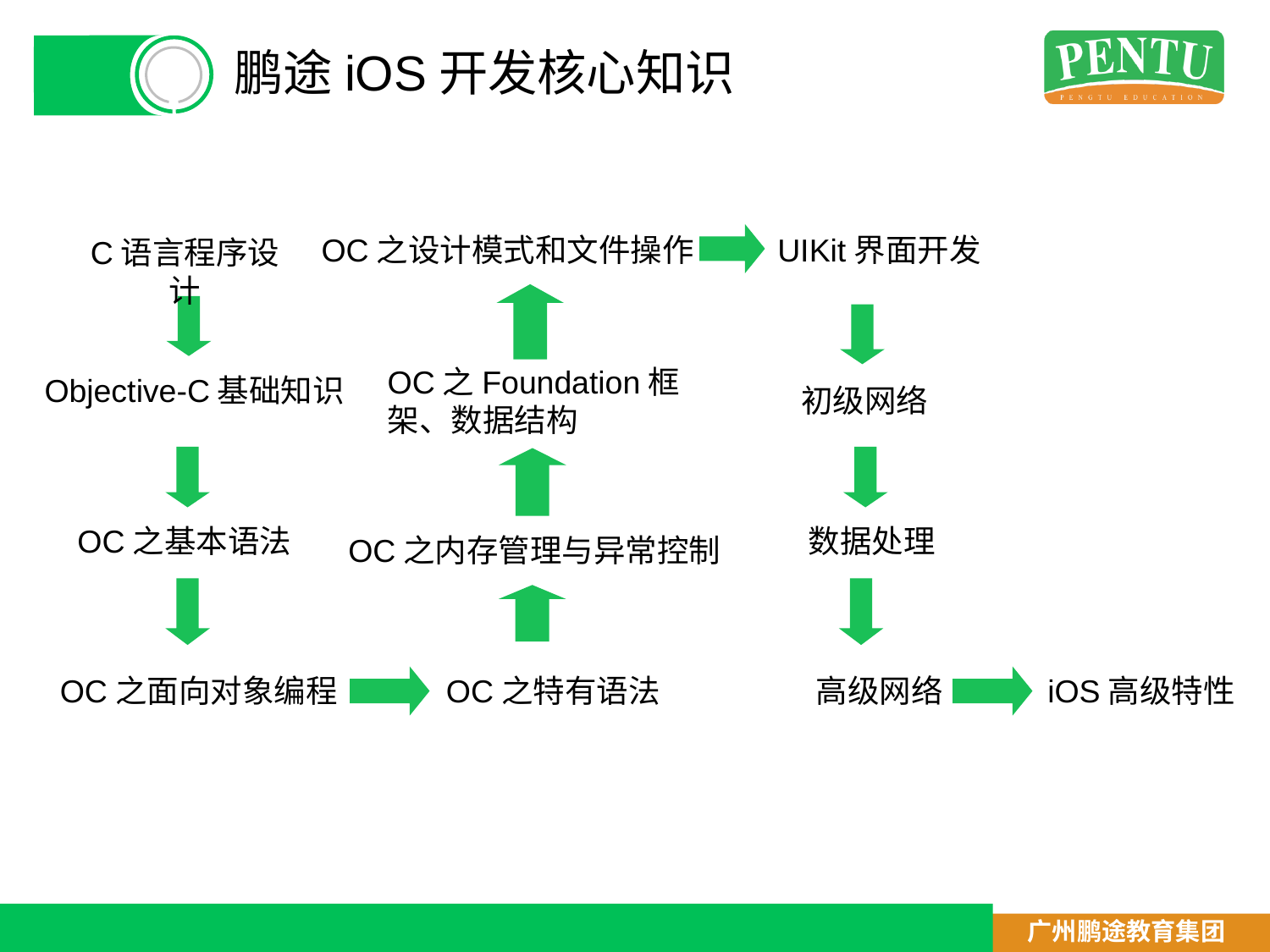

# 鹏途iOS开发核心知识
OC之设计模式和文件操作
UIKit界面开发

C语言程序设计

OC之Foundation框架、数据结构
Objective-C基础知识
初级网络

OC之基本语法
数据处理
OC之内存管理与异常控制

iOS高级特性
OC之面向对象编程
OC之特有语法
高级网络